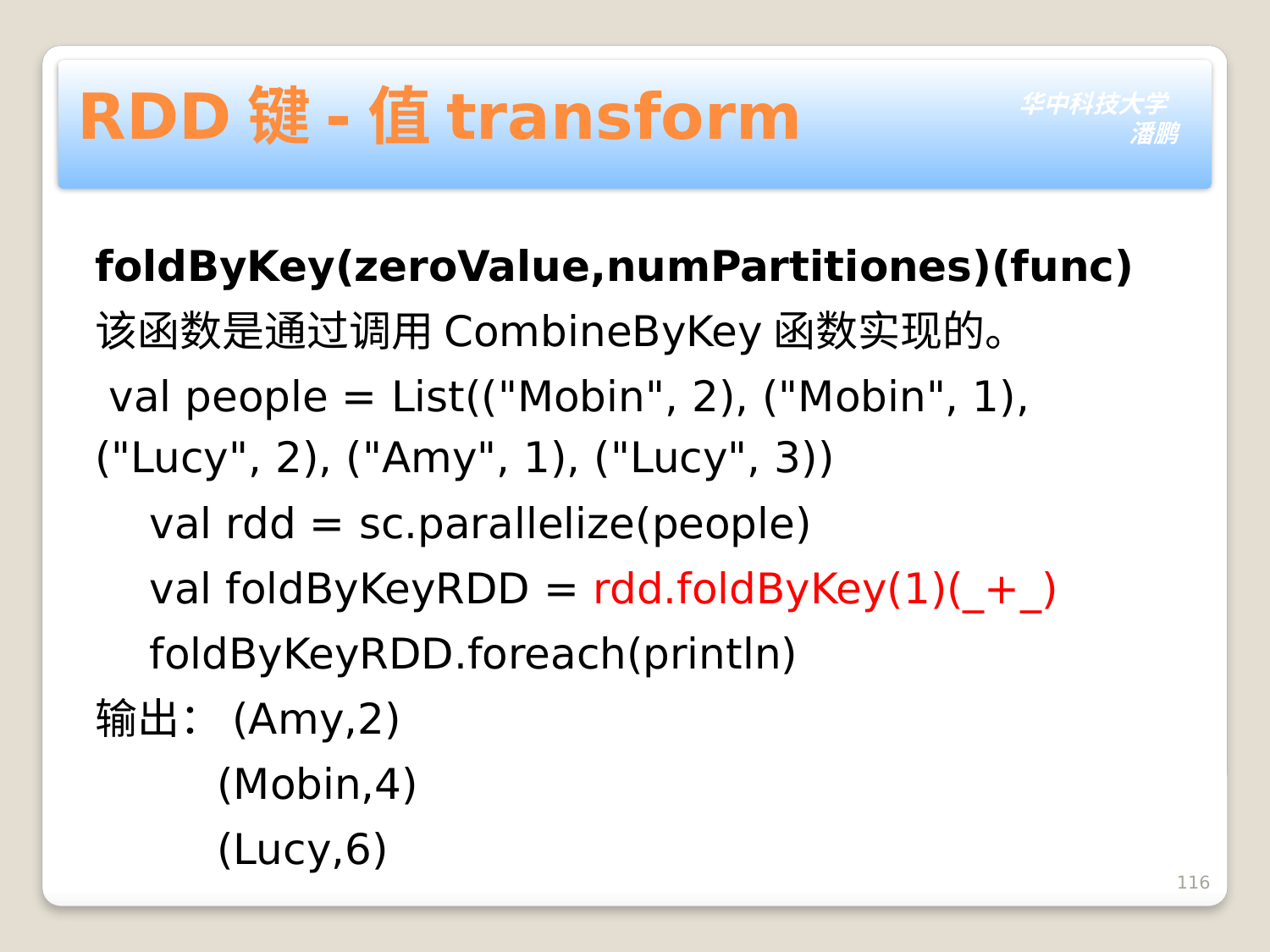

# RDD键-值transform
foldByKey(zeroValue,numPartitiones)(func)
该函数是通过调用CombineByKey函数实现的。
 val people = List(("Mobin", 2), ("Mobin", 1), ("Lucy", 2), ("Amy", 1), ("Lucy", 3))
    val rdd = sc.parallelize(people)
    val foldByKeyRDD = rdd.foldByKey(1)(_+_)
    foldByKeyRDD.foreach(println)
输出：(Amy,2)
         (Mobin,4)
         (Lucy,6)

116